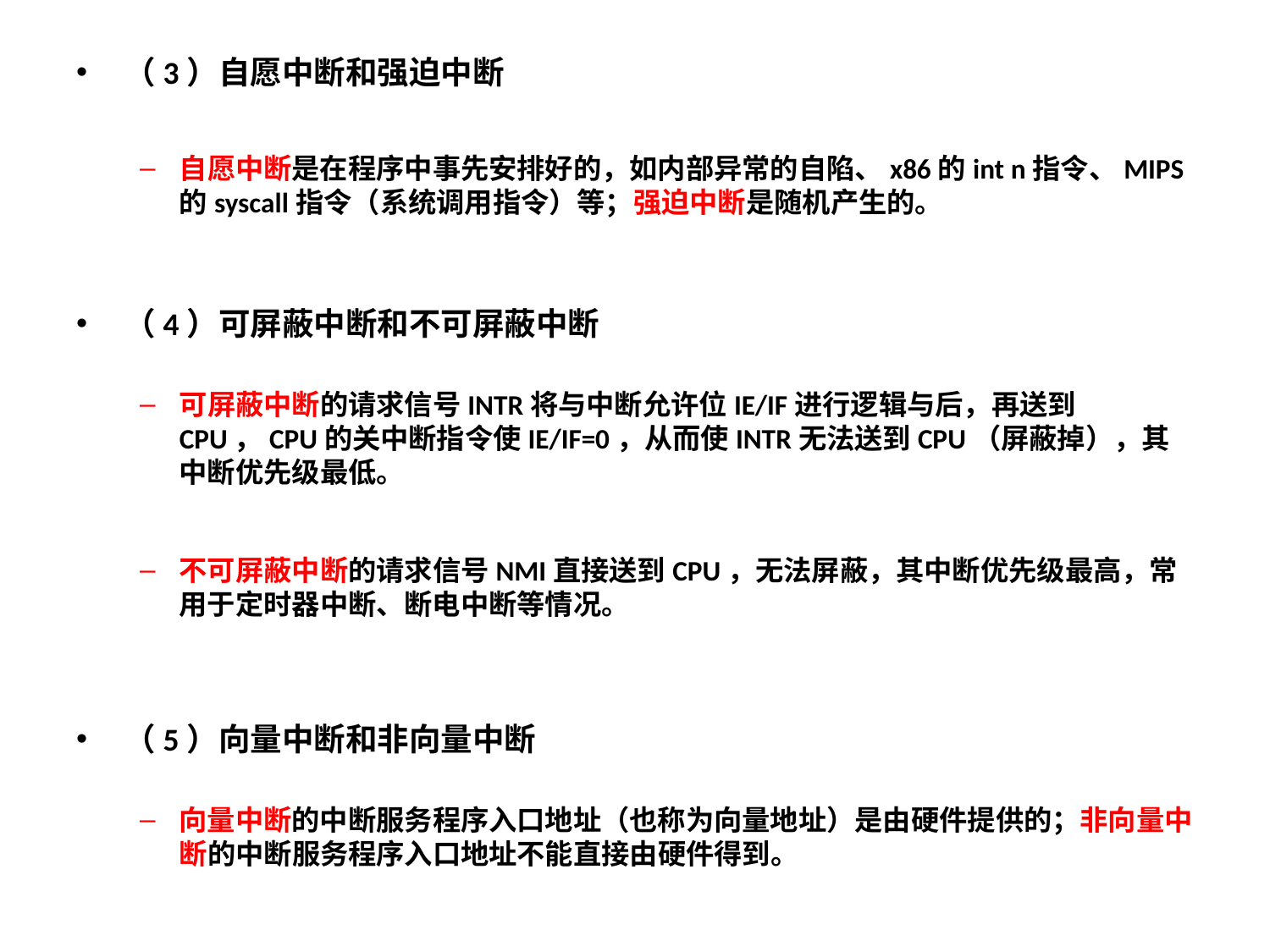

（3）自愿中断和强迫中断

自愿中断是在程序中事先安排好的，如内部异常的自陷、x86的int n指令、MIPS的syscall指令（系统调用指令）等；强迫中断是随机产生的。

（4）可屏蔽中断和不可屏蔽中断

可屏蔽中断的请求信号INTR将与中断允许位IE/IF进行逻辑与后，再送到CPU，CPU的关中断指令使IE/IF=0，从而使INTR无法送到CPU（屏蔽掉），其中断优先级最低。

不可屏蔽中断的请求信号NMI直接送到CPU，无法屏蔽，其中断优先级最高，常用于定时器中断、断电中断等情况。

（5）向量中断和非向量中断

向量中断的中断服务程序入口地址（也称为向量地址）是由硬件提供的；非向量中断的中断服务程序入口地址不能直接由硬件得到。